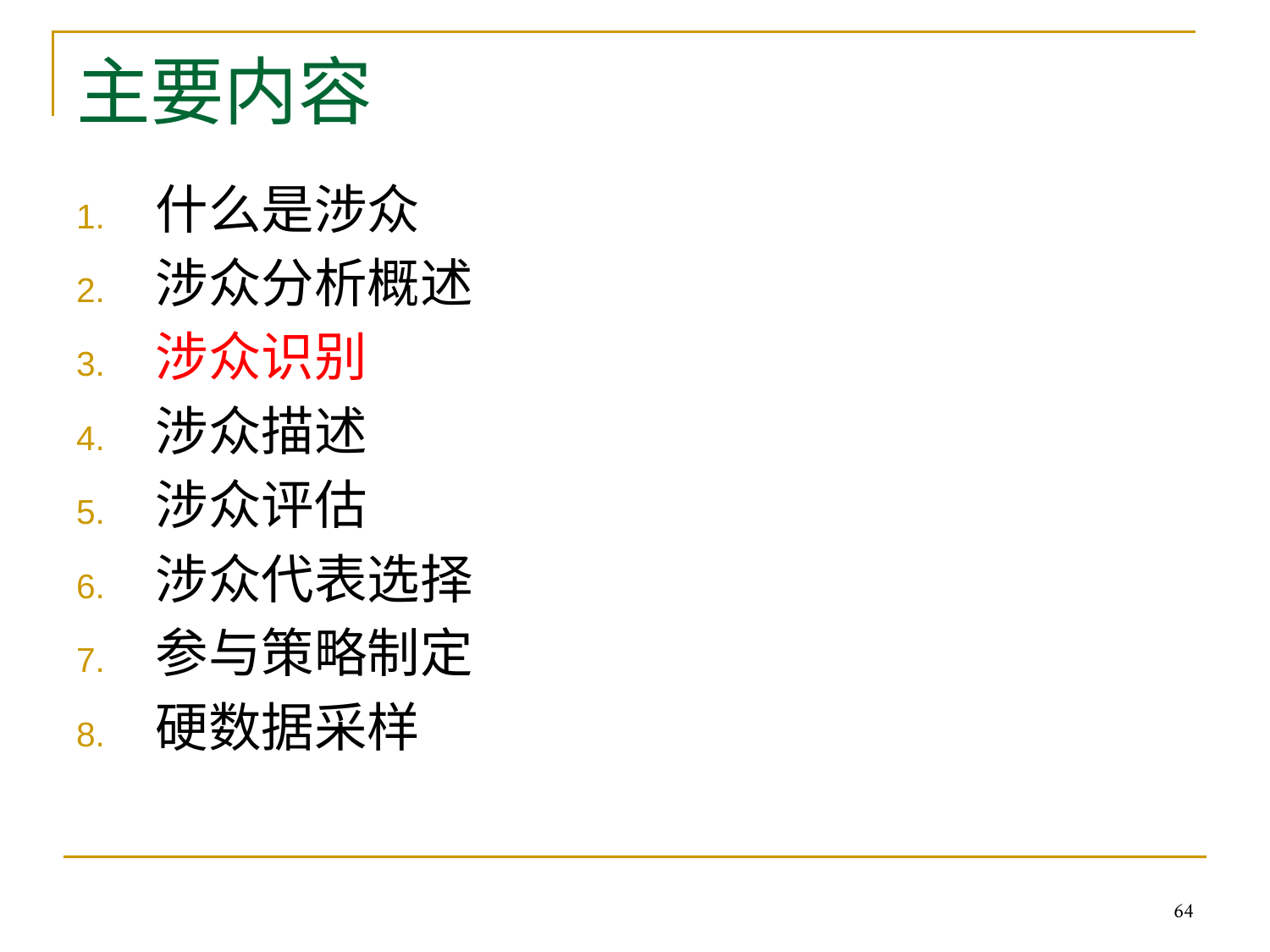

# 主要内容
什么是涉众
涉众分析概述
涉众识别
涉众描述
涉众评估
涉众代表选择
参与策略制定
硬数据采样
64